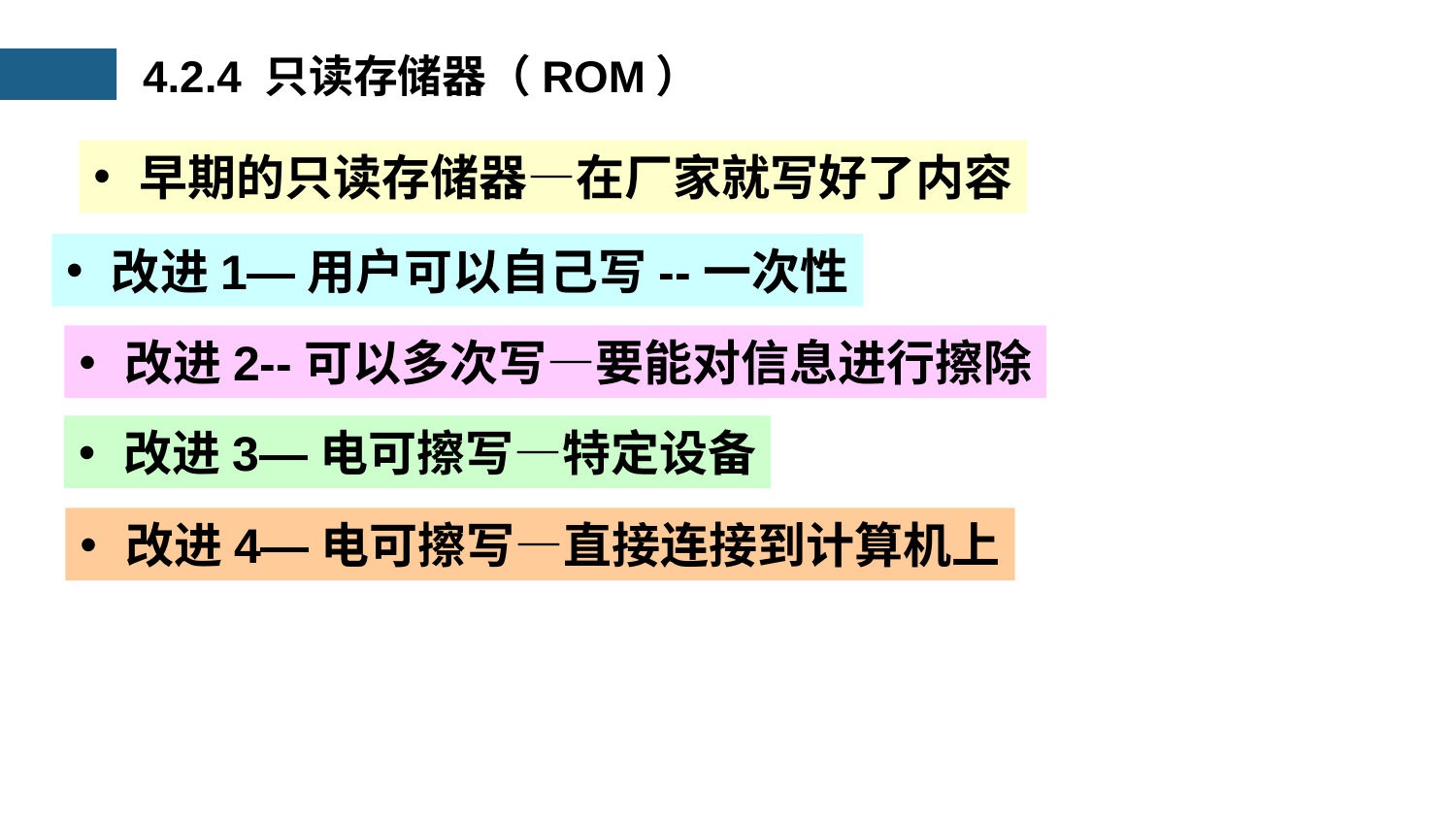

4.2.4 只读存储器（ROM）
早期的只读存储器—在厂家就写好了内容
改进1—用户可以自己写--一次性
改进2--可以多次写—要能对信息进行擦除
改进3—电可擦写—特定设备
改进4—电可擦写—直接连接到计算机上